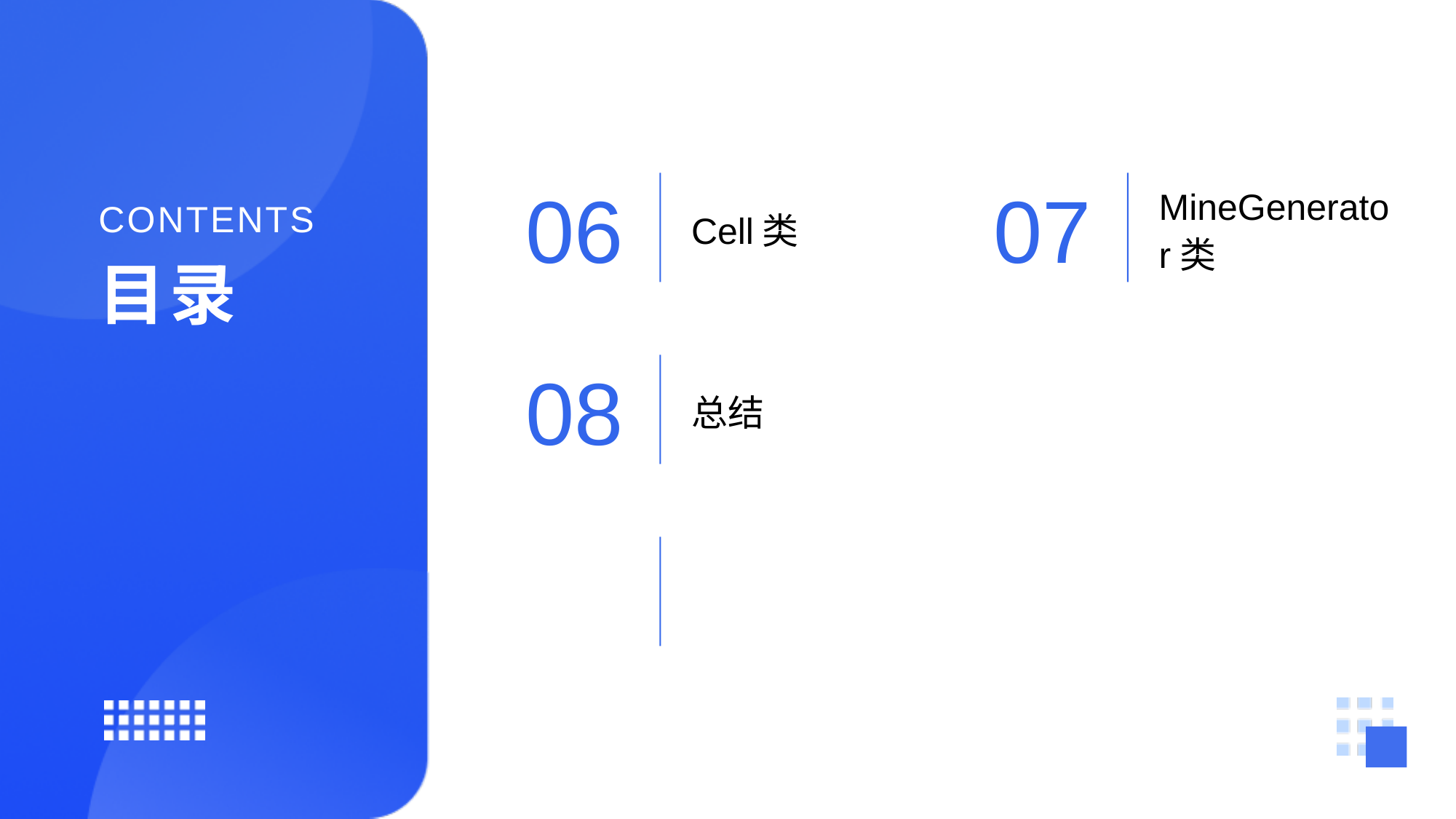

06
07

Cell类

MineGenerator类
08

总结

CONTENTS
目录